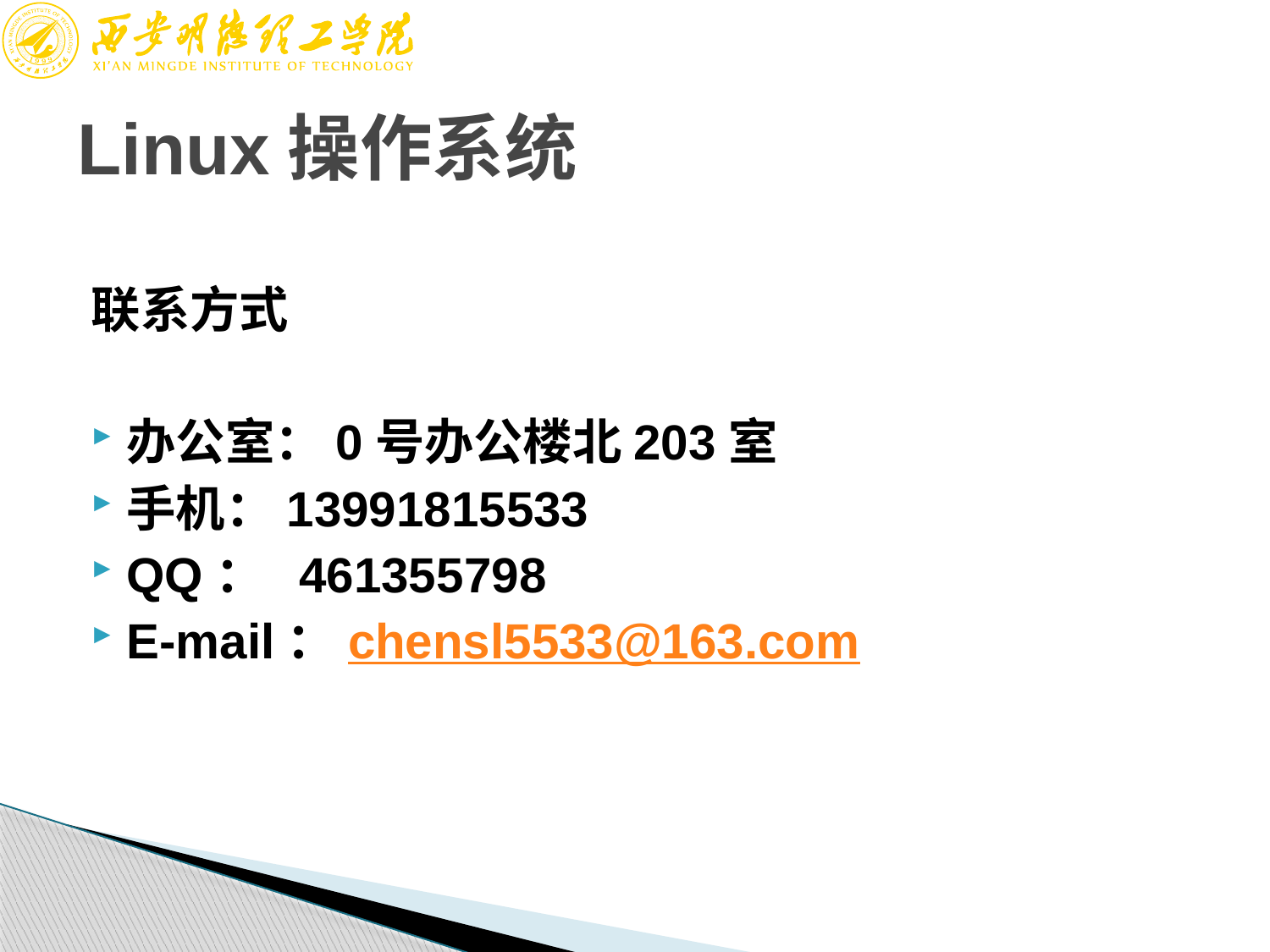

# Linux操作系统

联系方式

办公室：0号办公楼北203室
手机：13991815533
QQ：  461355798
E-mail：chensl5533@163.com